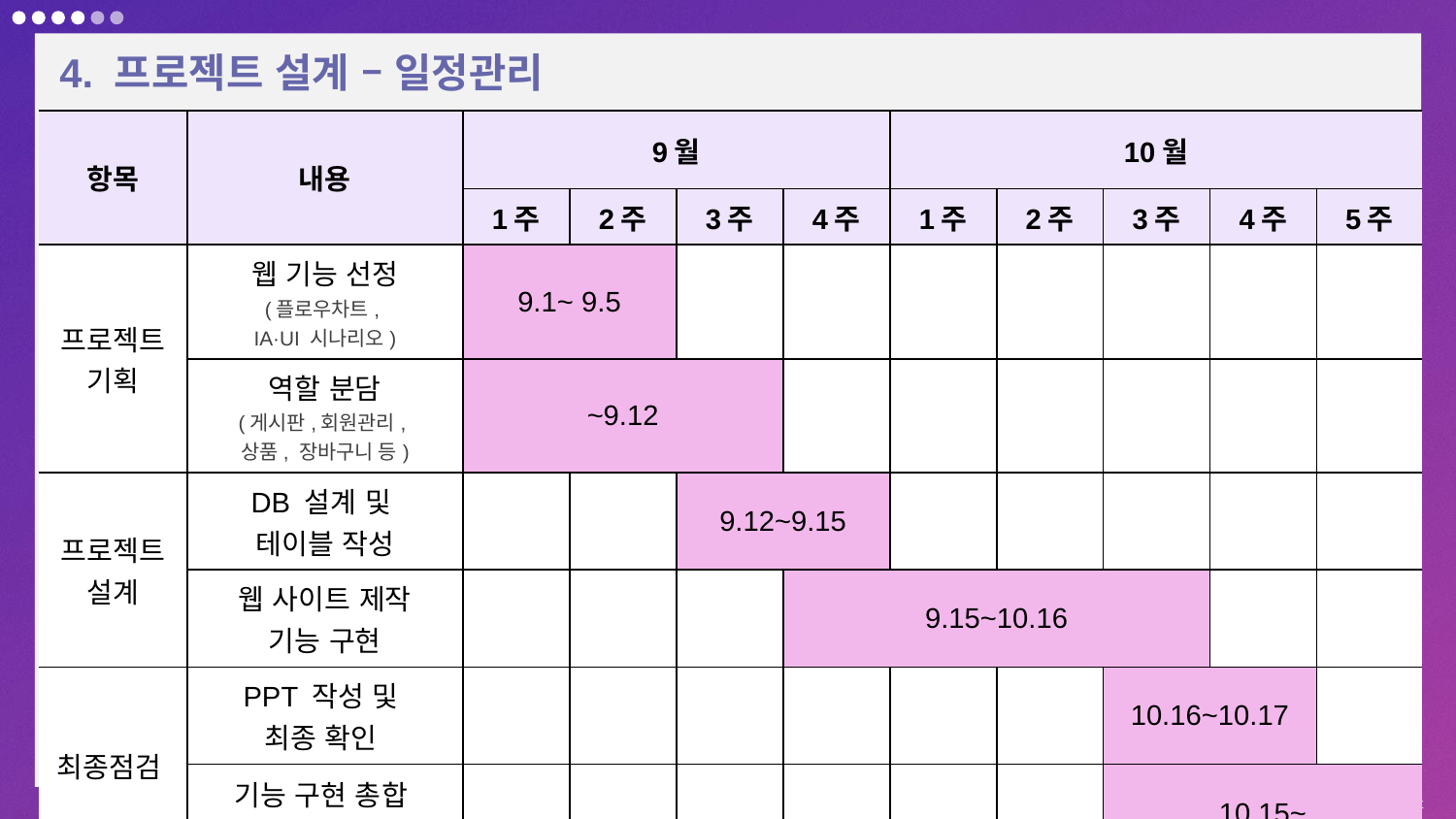

4. 프로젝트 설계 – 일정관리
| 항목 | 내용 | 9월 |  |  |  | 10월 |  |  |  |  |
| --- | --- | --- | --- | --- | --- | --- | --- | --- | --- | --- |
|  |  | 1주 | 2주 | 3주 | 4주 | 1주 | 2주 | 3주 | 4주 | 5주 |
| 프로젝트 기획 | 웹 기능 선정 (플로우차트, IA·UI 시나리오) | 9.1~ 9.5 |  |  |  |  |  |  |  |  |
|  | 역할 분담 (게시판,회원관리, 상품, 장바구니 등) | ~9.12 |  |  |  |  |  |  |  |  |
| 프로젝트 설계 | DB 설계 및 테이블 작성 |  |  | 9.12~9.15 |  |  |  |  |  |  |
|  | 웹 사이트 제작 기능 구현 |  |  |  | 9.15~10.16 |  |  |  |  |  |
| 최종점검 | PPT 작성 및 최종 확인 |  |  |  |  |  |  | 10.16~10.17 |  |  |
|  | 기능 구현 총합 유지보수 |  |  |  |  |  |  | 10.15~ |  |  |